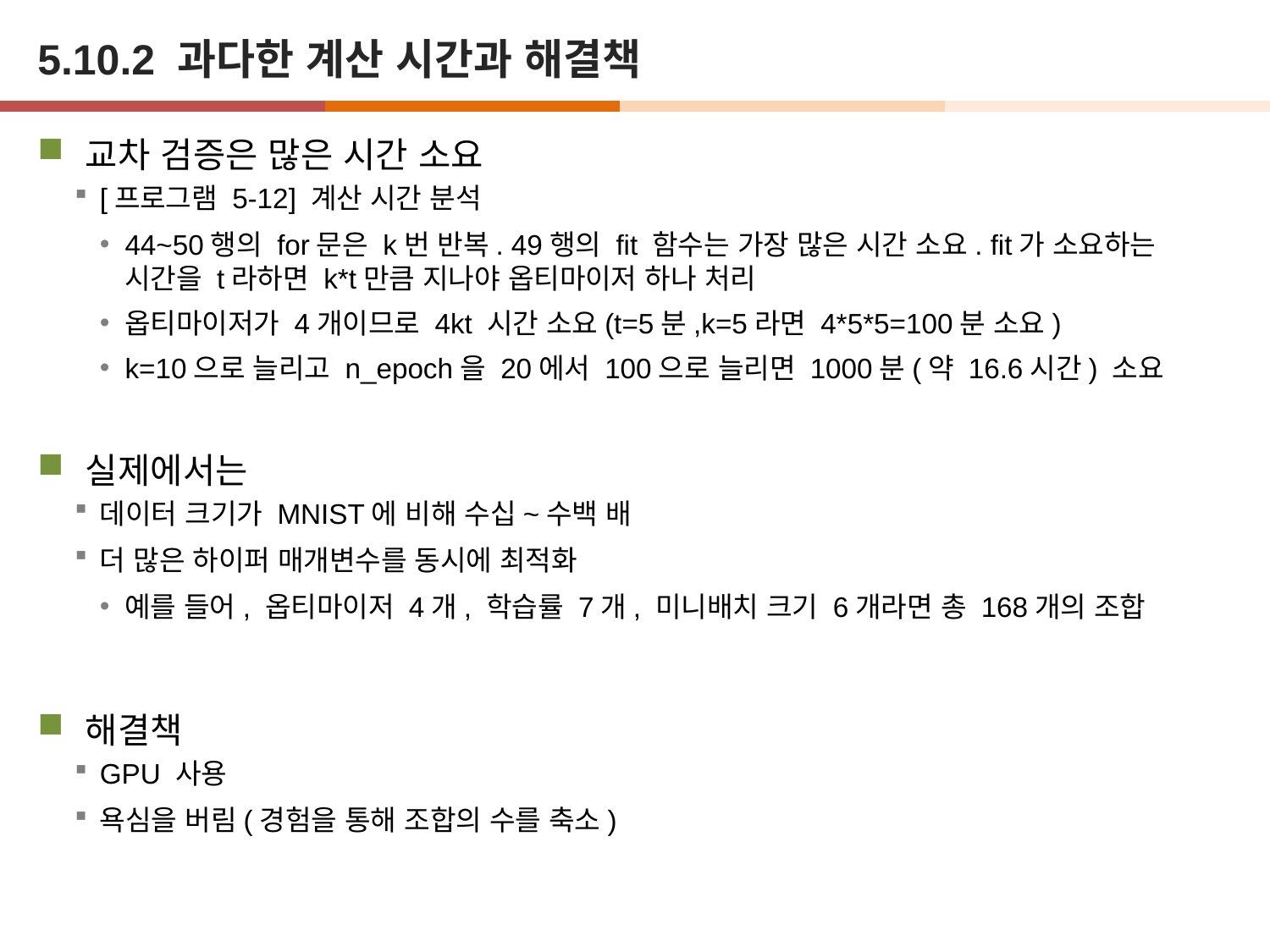

# 5.10.2 과다한 계산 시간과 해결책
교차 검증은 많은 시간 소요
[프로그램 5-12] 계산 시간 분석
44~50행의 for문은 k번 반복. 49행의 fit 함수는 가장 많은 시간 소요. fit가 소요하는 시간을 t라하면 k*t만큼 지나야 옵티마이저 하나 처리
옵티마이저가 4개이므로 4kt 시간 소요(t=5분,k=5라면 4*5*5=100분 소요)
k=10으로 늘리고 n_epoch을 20에서 100으로 늘리면 1000분(약 16.6시간) 소요

실제에서는
데이터 크기가 MNIST에 비해 수십~수백 배
더 많은 하이퍼 매개변수를 동시에 최적화
예를 들어, 옵티마이저 4개, 학습률 7개, 미니배치 크기 6개라면 총 168개의 조합

해결책
GPU 사용
욕심을 버림(경험을 통해 조합의 수를 축소)